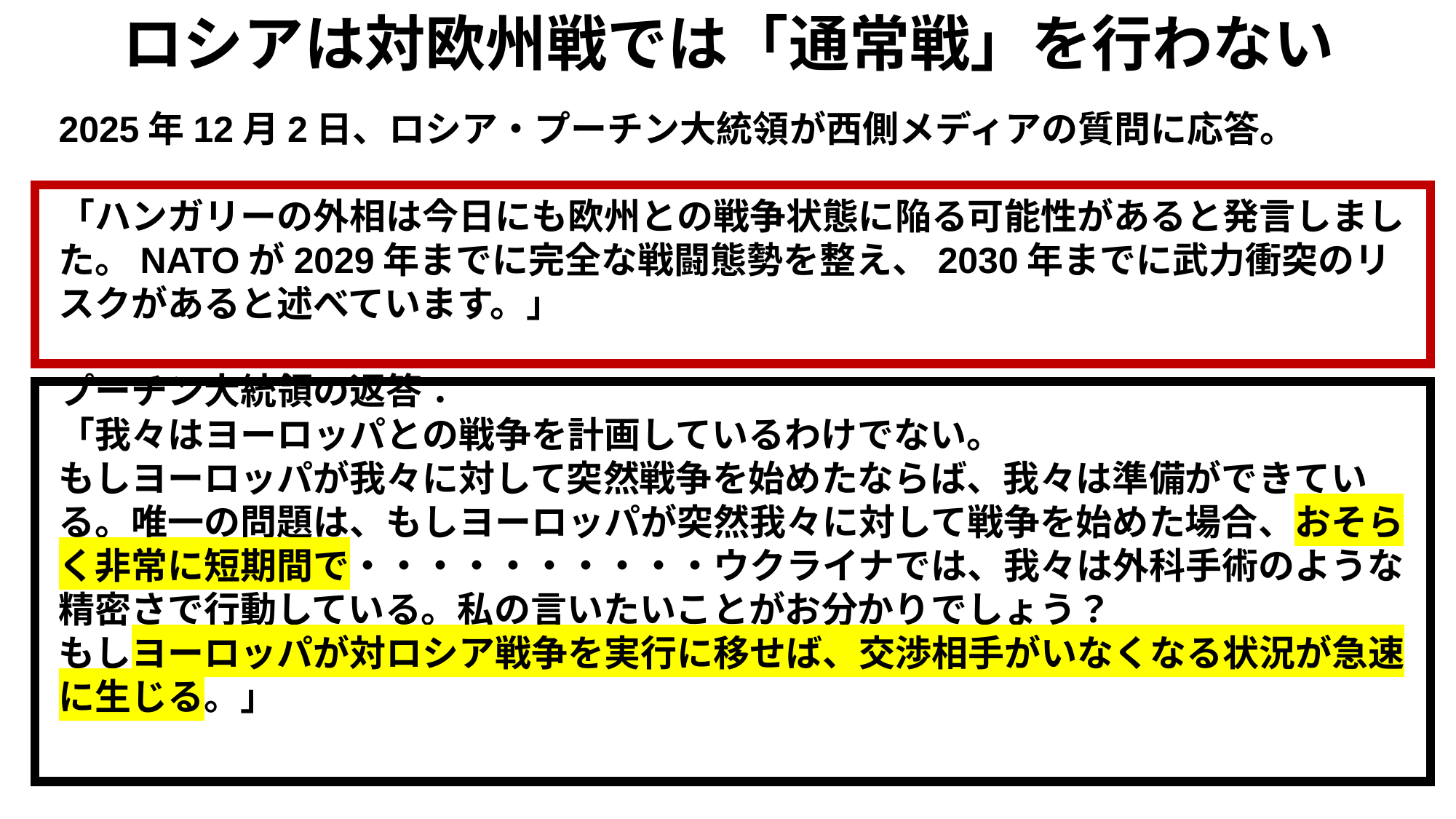

ロシアは対欧州戦では「通常戦」を行わない
2025年12月2日、ロシア・プーチン大統領が西側メディアの質問に応答。

「ハンガリーの外相は今日にも欧州との戦争状態に陥る可能性があると発言しました。NATOが2029年までに完全な戦闘態勢を整え、2030年までに武力衝突のリスクがあると述べています。」

プーチン大統領の返答：
「我々はヨーロッパとの戦争を計画しているわけでない。
もしヨーロッパが我々に対して突然戦争を始めたならば、我々は準備ができている。唯一の問題は、もしヨーロッパが突然我々に対して戦争を始めた場合、おそらく非常に短期間で・・・・・・・・・・ウクライナでは、我々は外科手術のような精密さで行動している。私の言いたいことがお分かりでしょう？
もしヨーロッパが対ロシア戦争を実行に移せば、交渉相手がいなくなる状況が急速に生じる。」